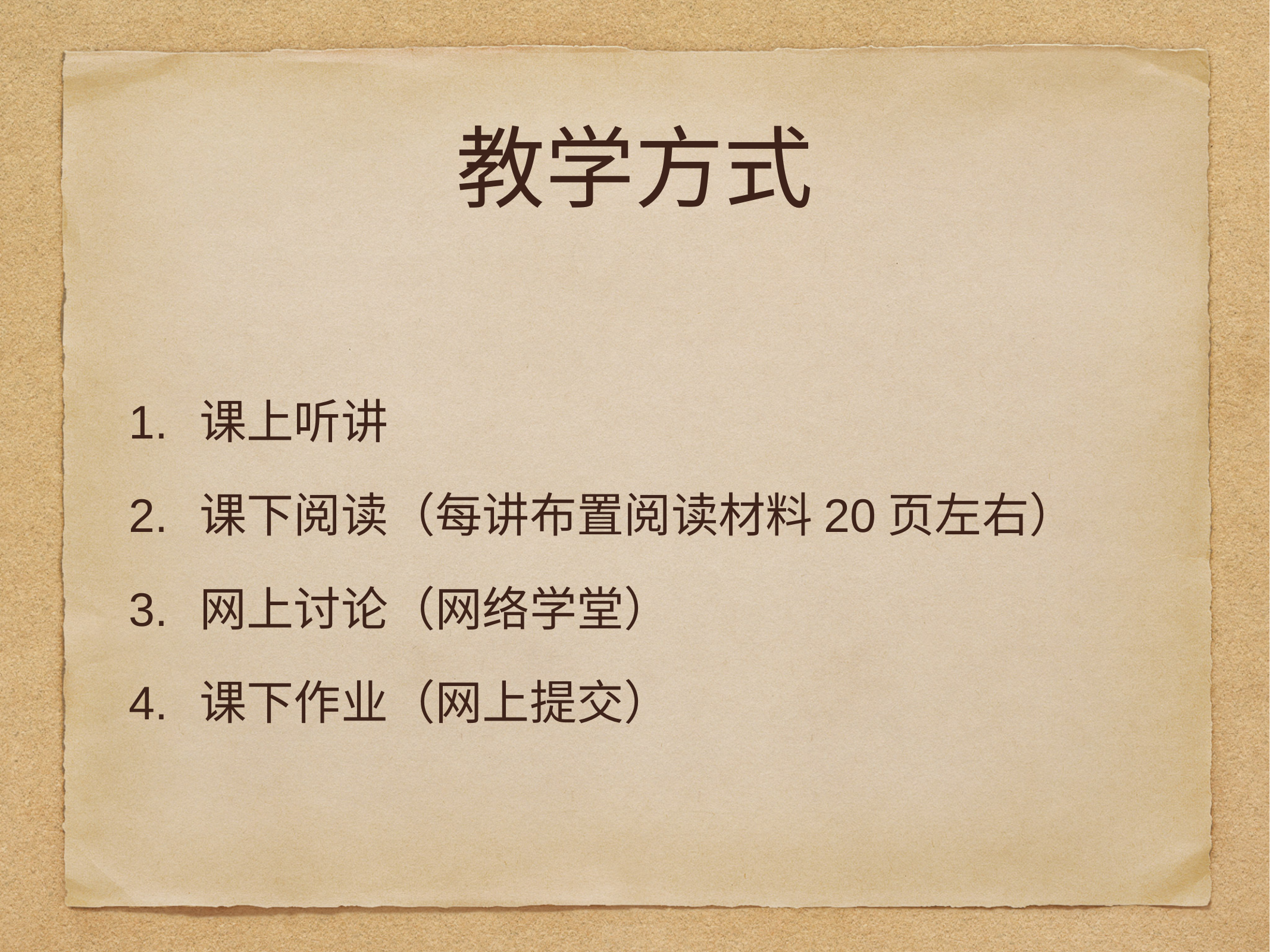

# 教学方式
课上听讲
课下阅读（每讲布置阅读材料20页左右）
网上讨论（网络学堂）
课下作业（网上提交）